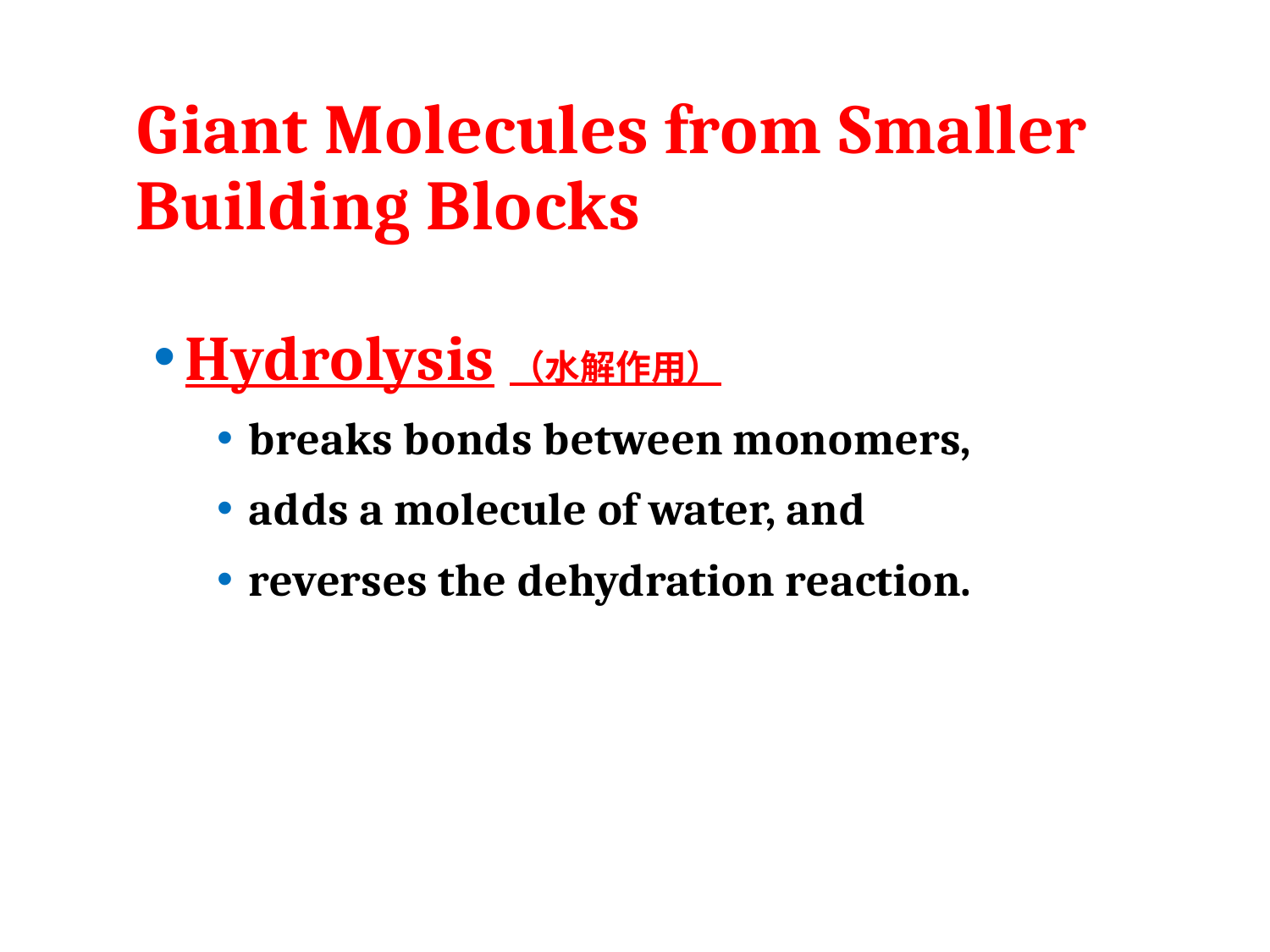

# Giant Molecules from Smaller Building Blocks
Hydrolysis（水解作用）
breaks bonds between monomers,
adds a molecule of water, and
reverses the dehydration reaction.